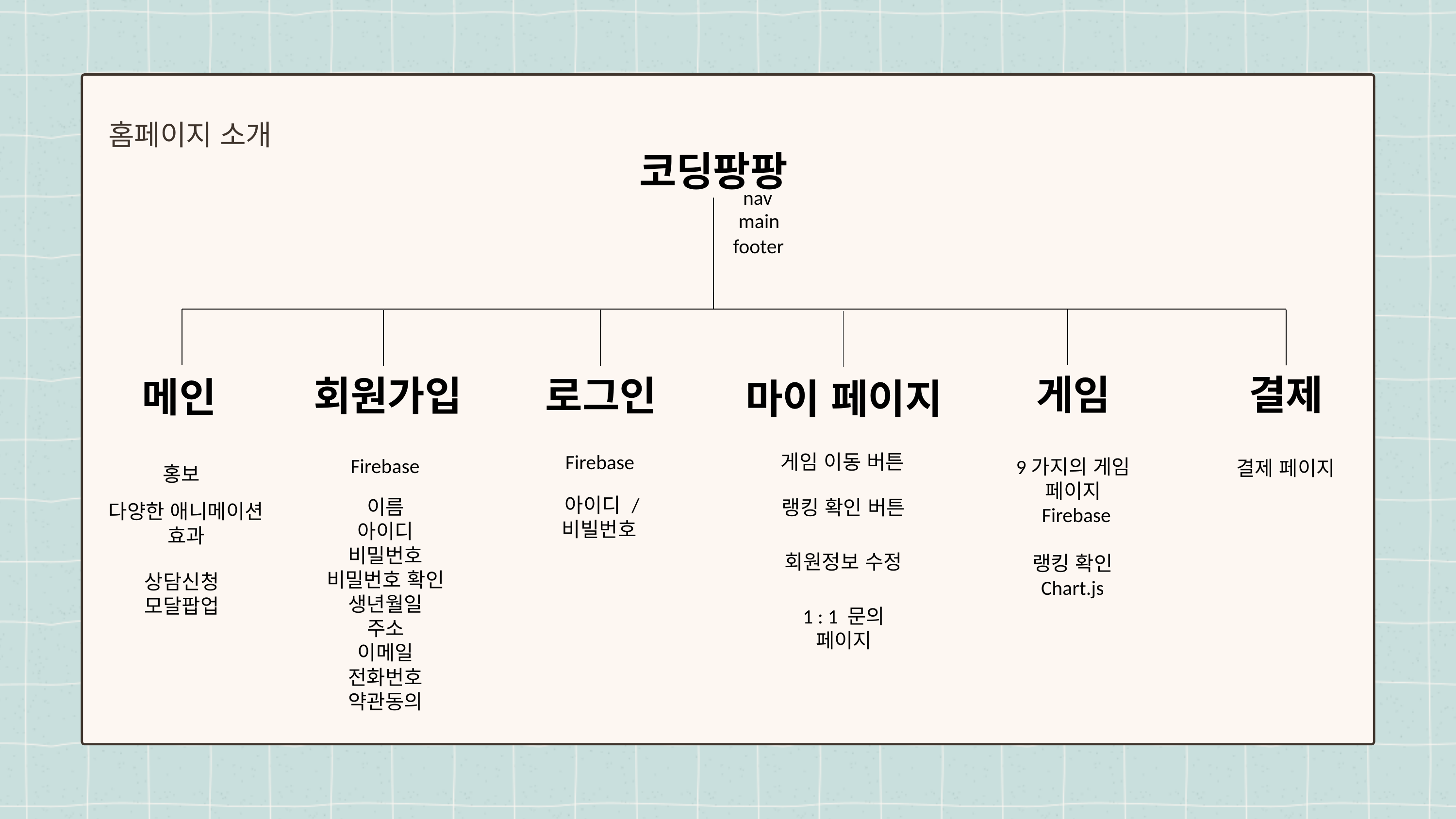

홈페이지 소개

코딩팡팡
nav
main
footer
게임
결제
회원가입
로그인
메인
마이 페이지
Firebase
아이디 / 비빌번호
게임 이동 버튼
랭킹 확인 버튼
회원정보 수정
1 : 1 문의 페이지
Firebase
9가지의 게임 페이지
Firebase
랭킹 확인 Chart.js
결제 페이지
홍보
다양한 애니메이션 효과
상담신청 모달팝업
이름
아이디
비밀번호
비밀번호 확인
생년월일
주소
이메일
전화번호
약관동의